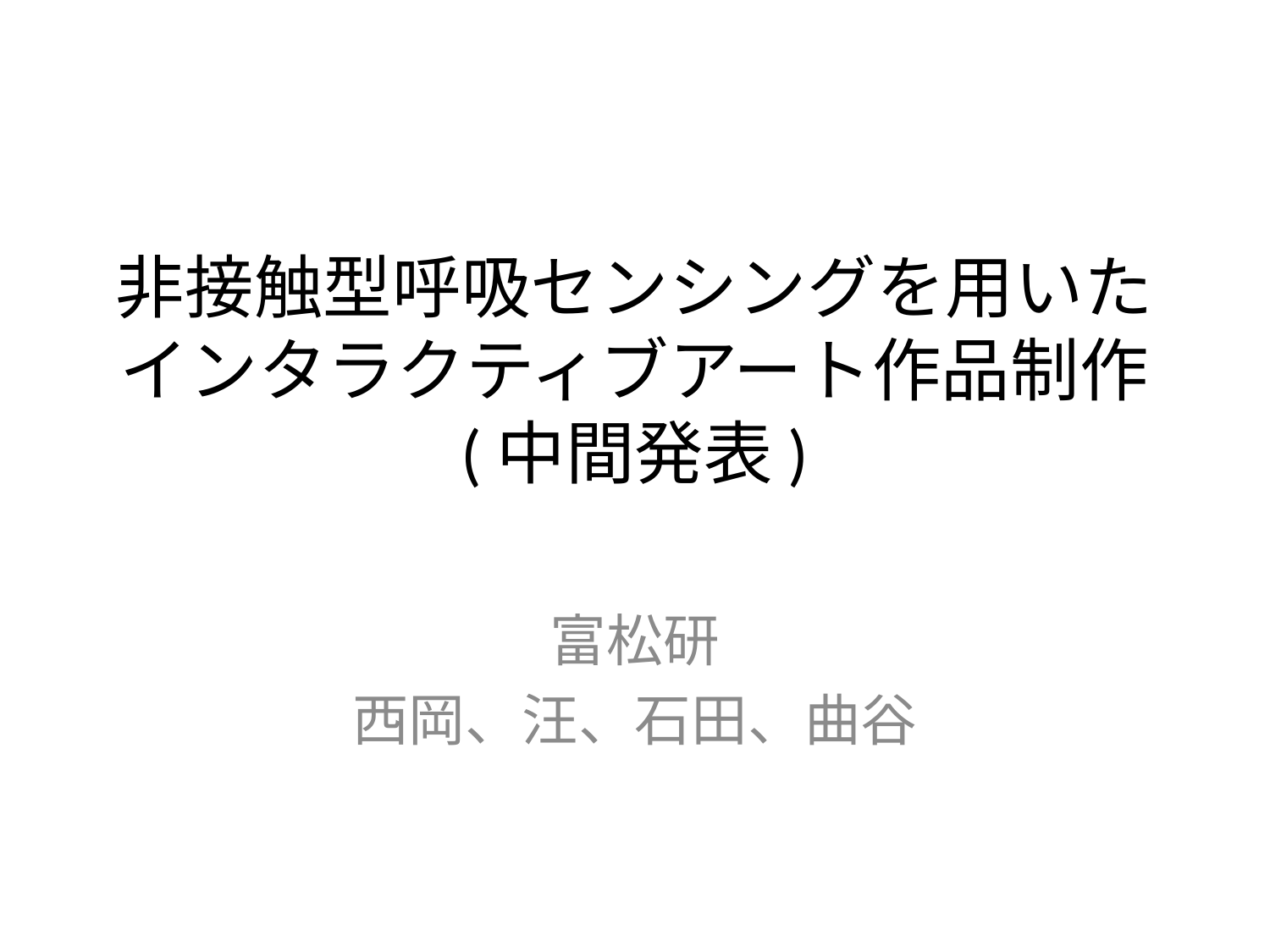

# 非接触型呼吸センシングを用いた インタラクティブアート作品制作 (中間発表)
富松研
西岡、汪、石田、曲谷